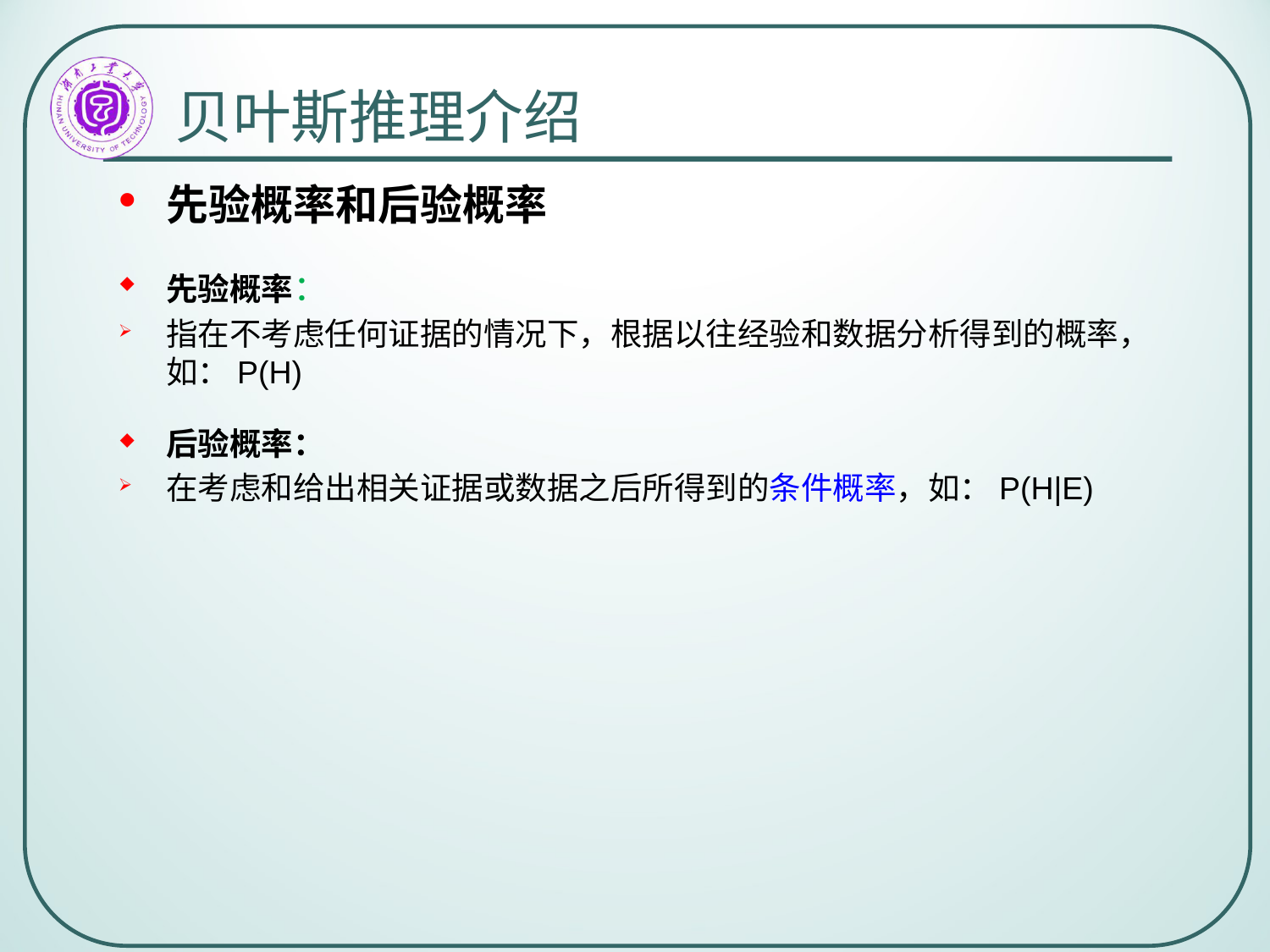

# 贝叶斯推理介绍
先验概率和后验概率

先验概率：
指在不考虑任何证据的情况下，根据以往经验和数据分析得到的概率，如：P(H)

后验概率：
在考虑和给出相关证据或数据之后所得到的条件概率，如：P(H|E)